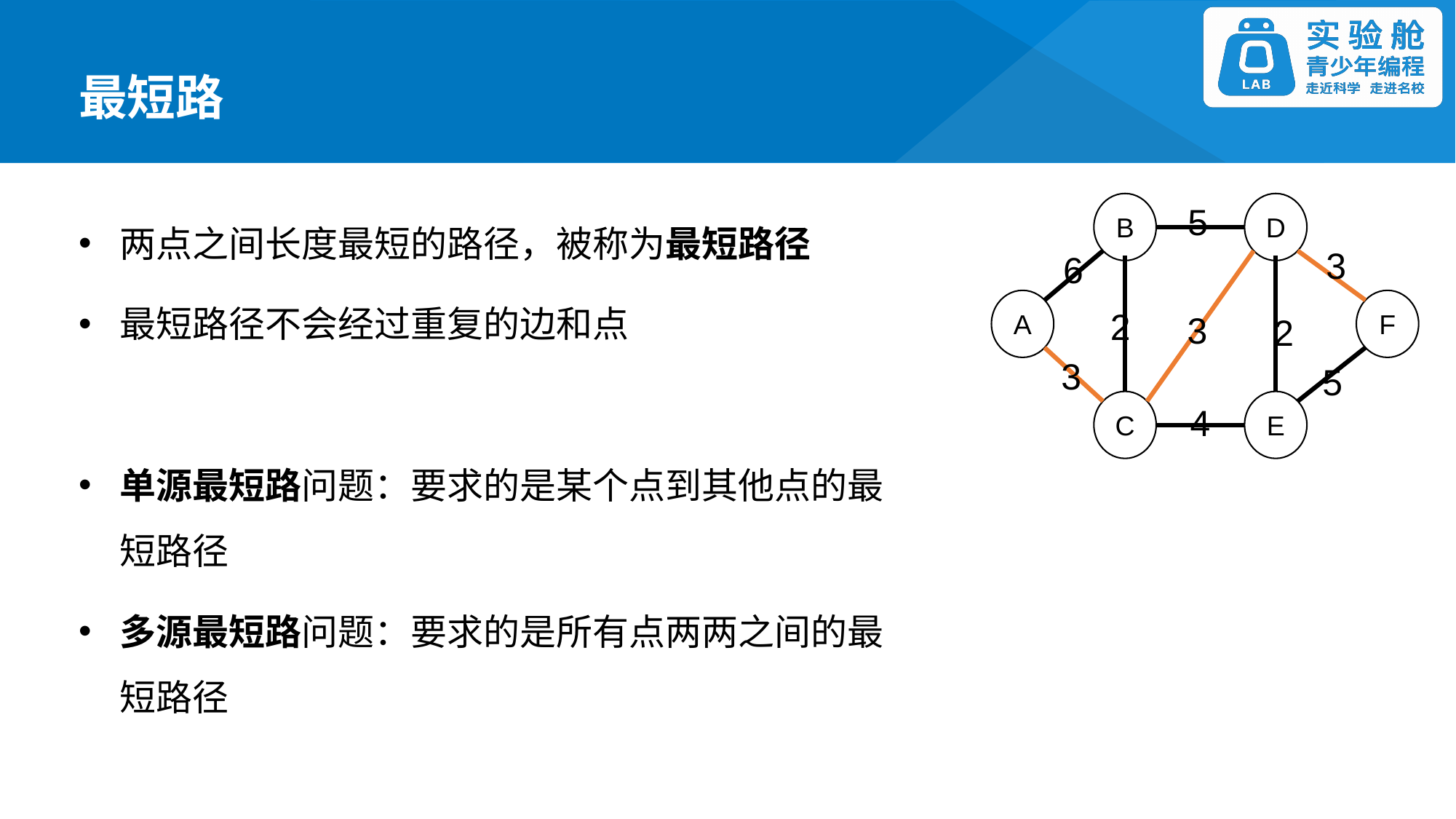

最短路
两点之间长度最短的路径，被称为最短路径
最短路径不会经过重复的边和点

单源最短路问题：要求的是某个点到其他点的最短路径
多源最短路问题：要求的是所有点两两之间的最短路径
5
B
D
3
6
A
F
2
3
2
3
5
C
E
4